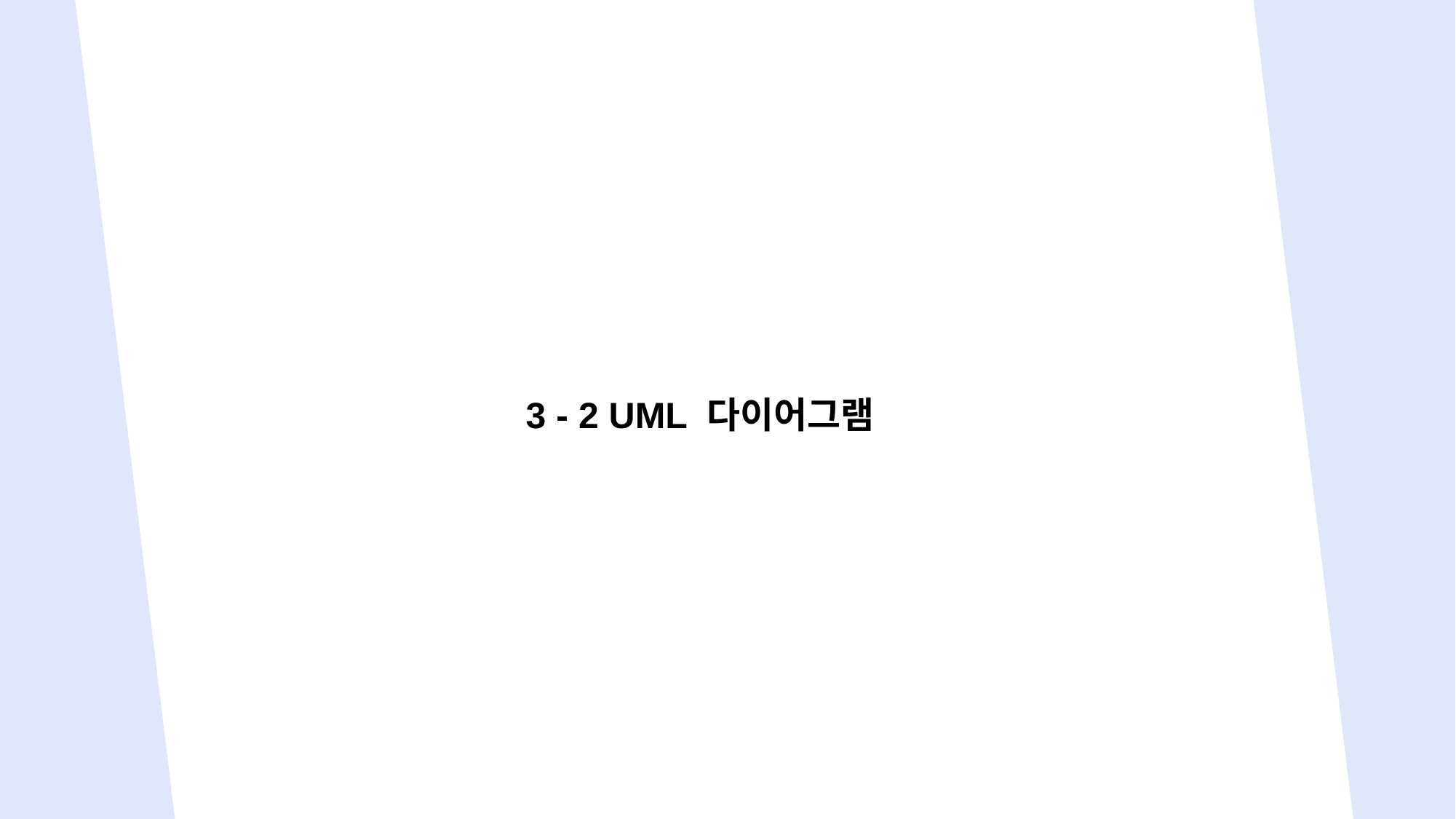

1. 프로젝트 개요
3 - 2 UML 다이어그램

INDEX

Injection Master